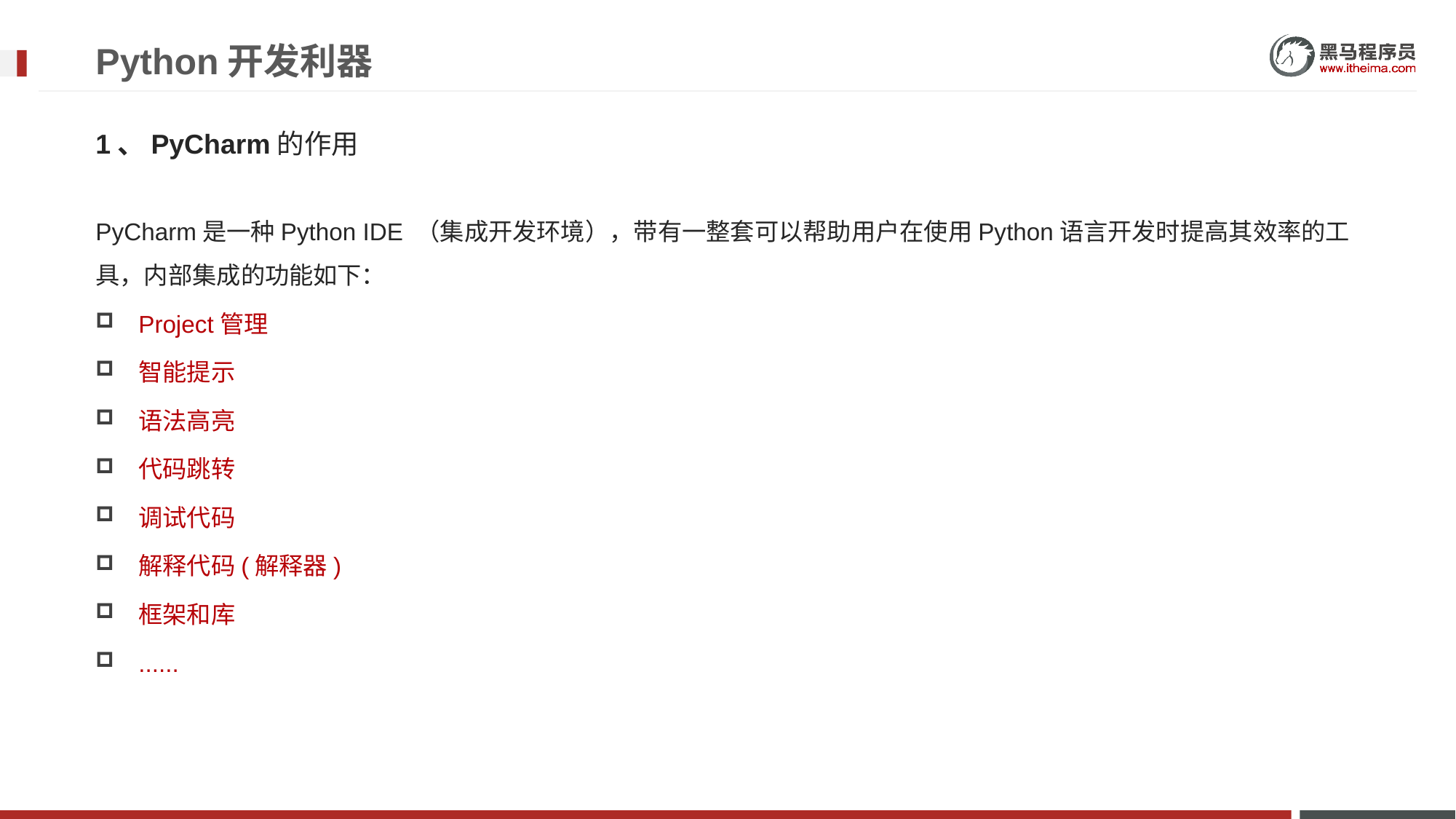

# Python开发利器
1、PyCharm的作用
PyCharm是⼀种Python IDE （集成开发环境），带有一整套可以帮助用户在使用Python语言开发时提高其效率的⼯具，内部集成的功能如下：
Project管理
智能提示
语法高亮
代码跳转
调试代码
解释代码(解释器)
框架和库
......